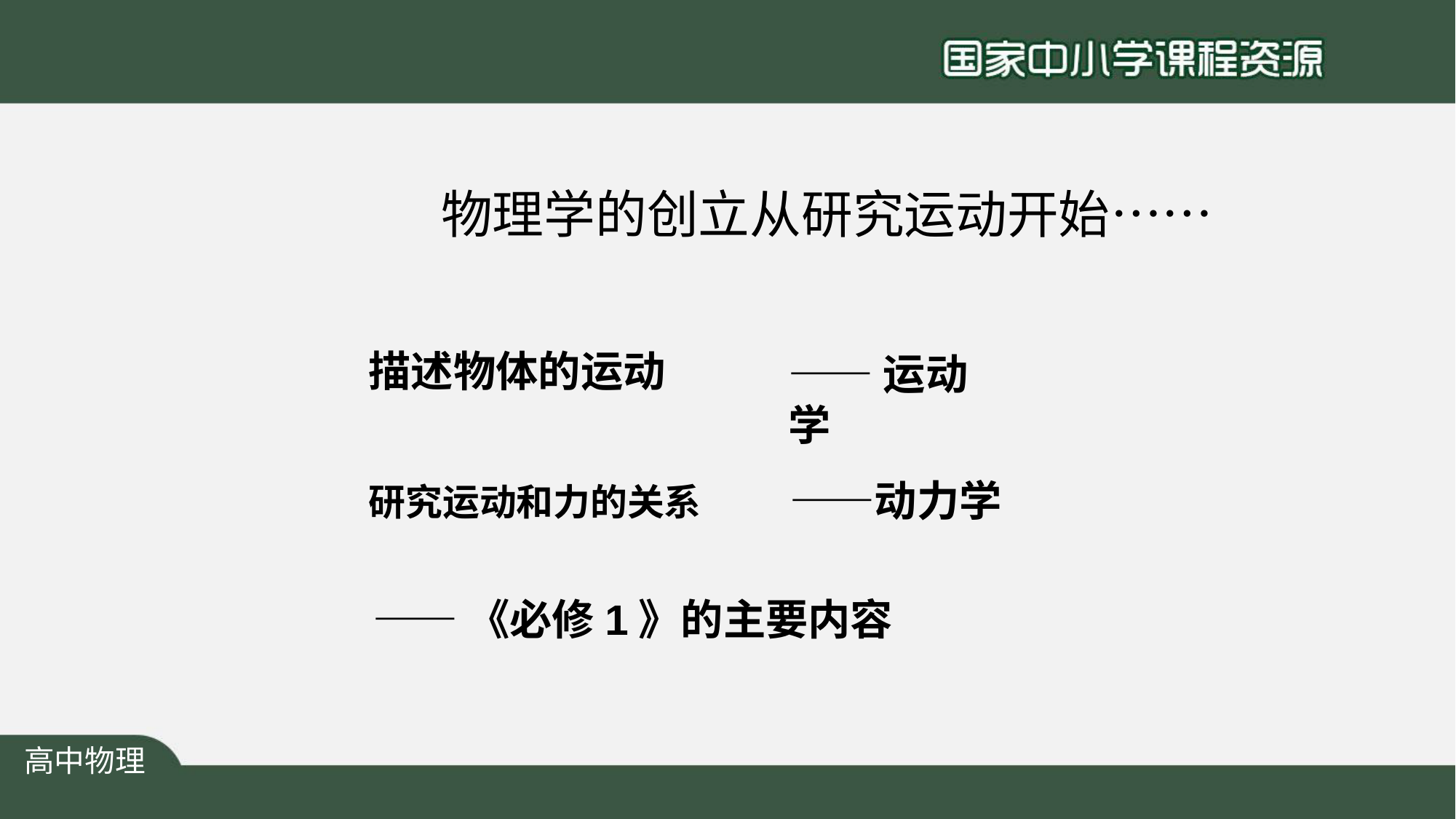

# 物理学的创立从研究运动开始……
描述物体的运动
——运动学
研究运动和力的关系	——动力学

——《必修1》的主要内容
高中物理